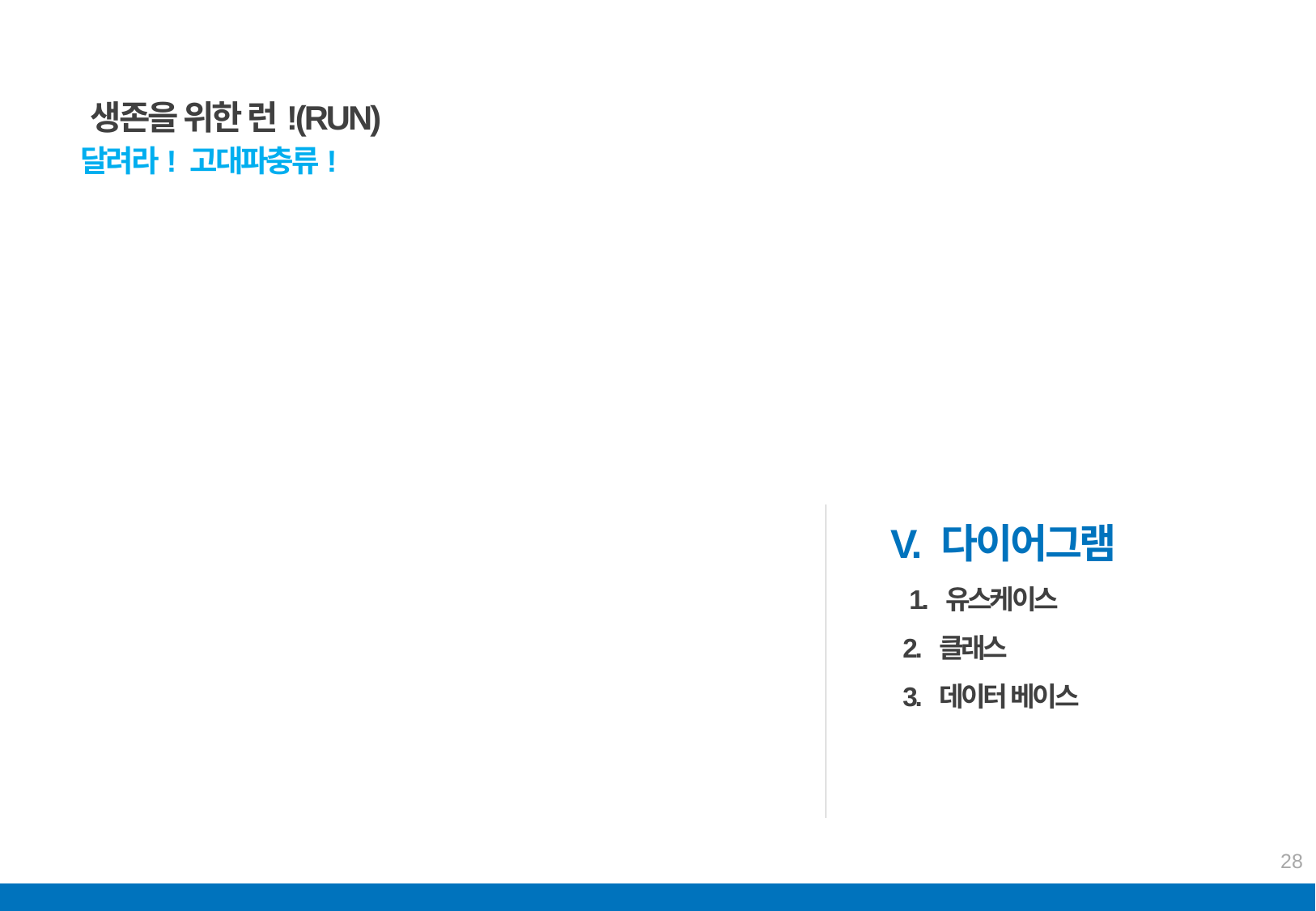

생존을 위한 런!(RUN)
달려라! 고대파충류!
V. 다이어그램
  1.  유스케이스
  2.  클래스
  3.  데이터 베이스

28